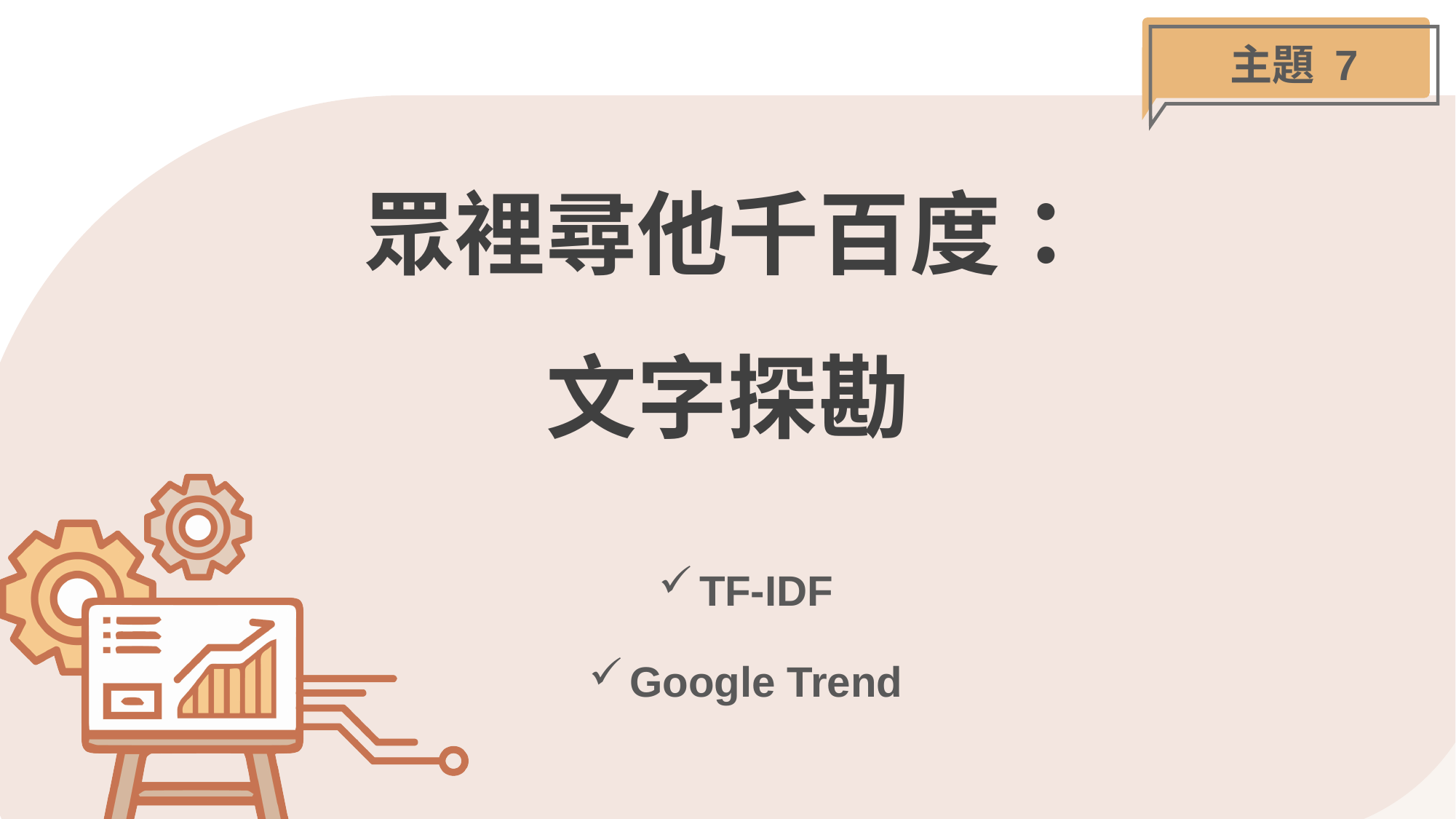

主題 7
# 眾裡尋他千百度： 文字探勘
TF-IDF
Google Trend